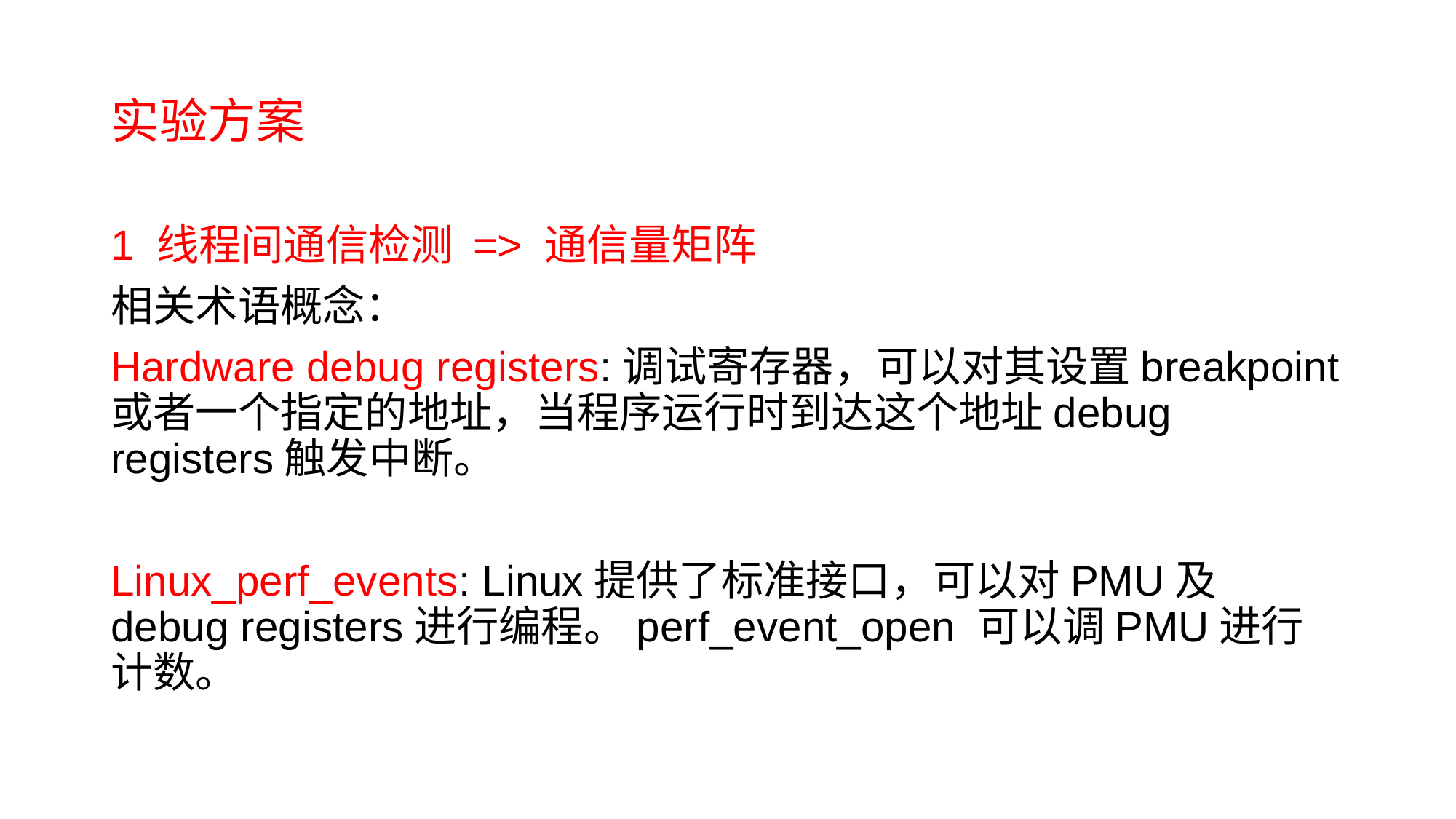

# 实验方案
1 线程间通信检测 => 通信量矩阵
相关术语概念：
Hardware debug registers:调试寄存器，可以对其设置breakpoint或者一个指定的地址，当程序运行时到达这个地址debug registers触发中断。

Linux_perf_events: Linux提供了标准接口，可以对PMU及debug registers进行编程。perf_event_open 可以调PMU进行计数。